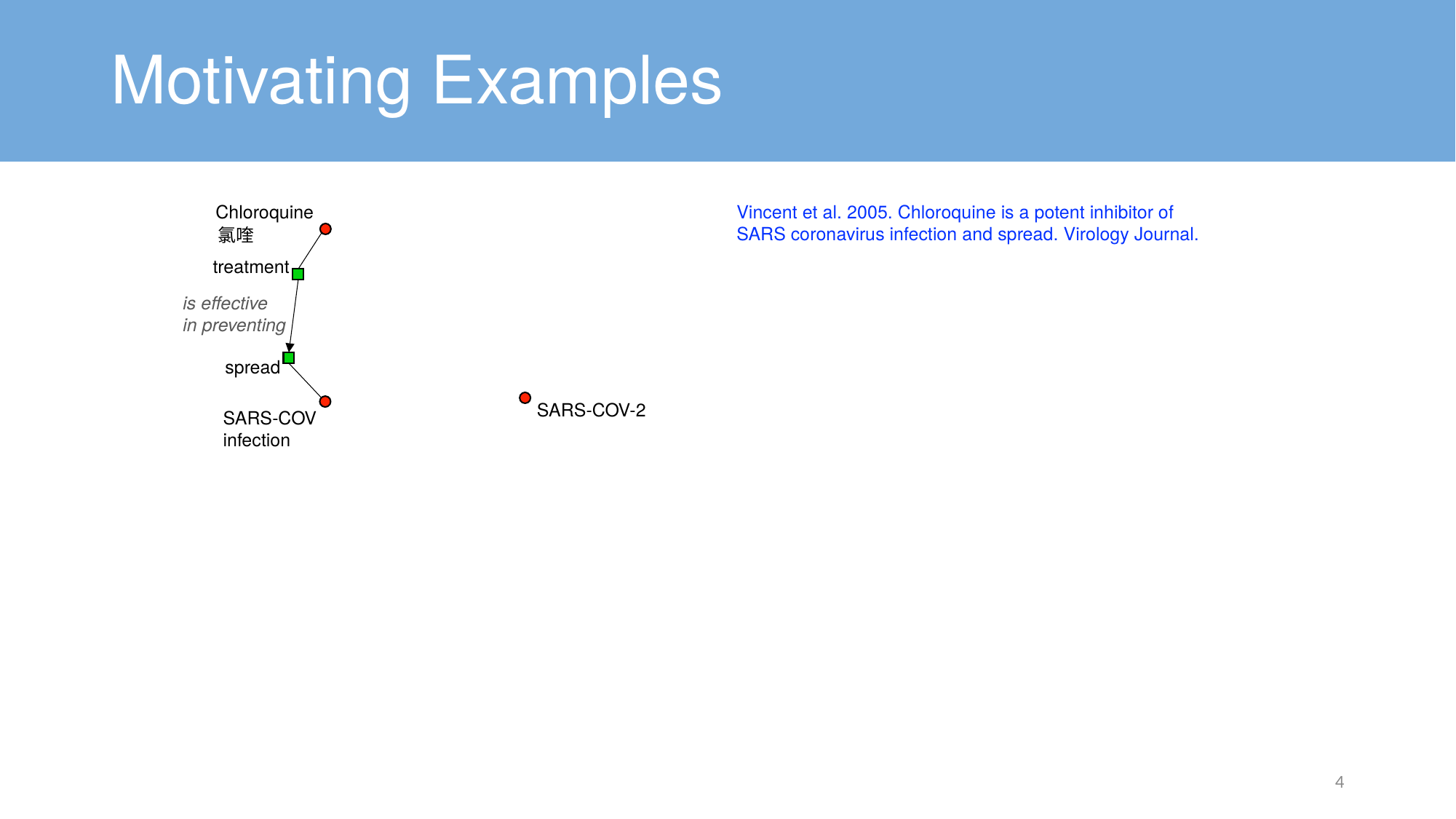

# Motivating Examples
Chloroquine
Vincent et al. 2005. Chloroquine is a potent inhibitor of SARS coronavirus infection and spread. Virology Journal.
氯喹

treatment

is effective
in preventing
spread

SARS-COV-2

SARS-COV
infection
4